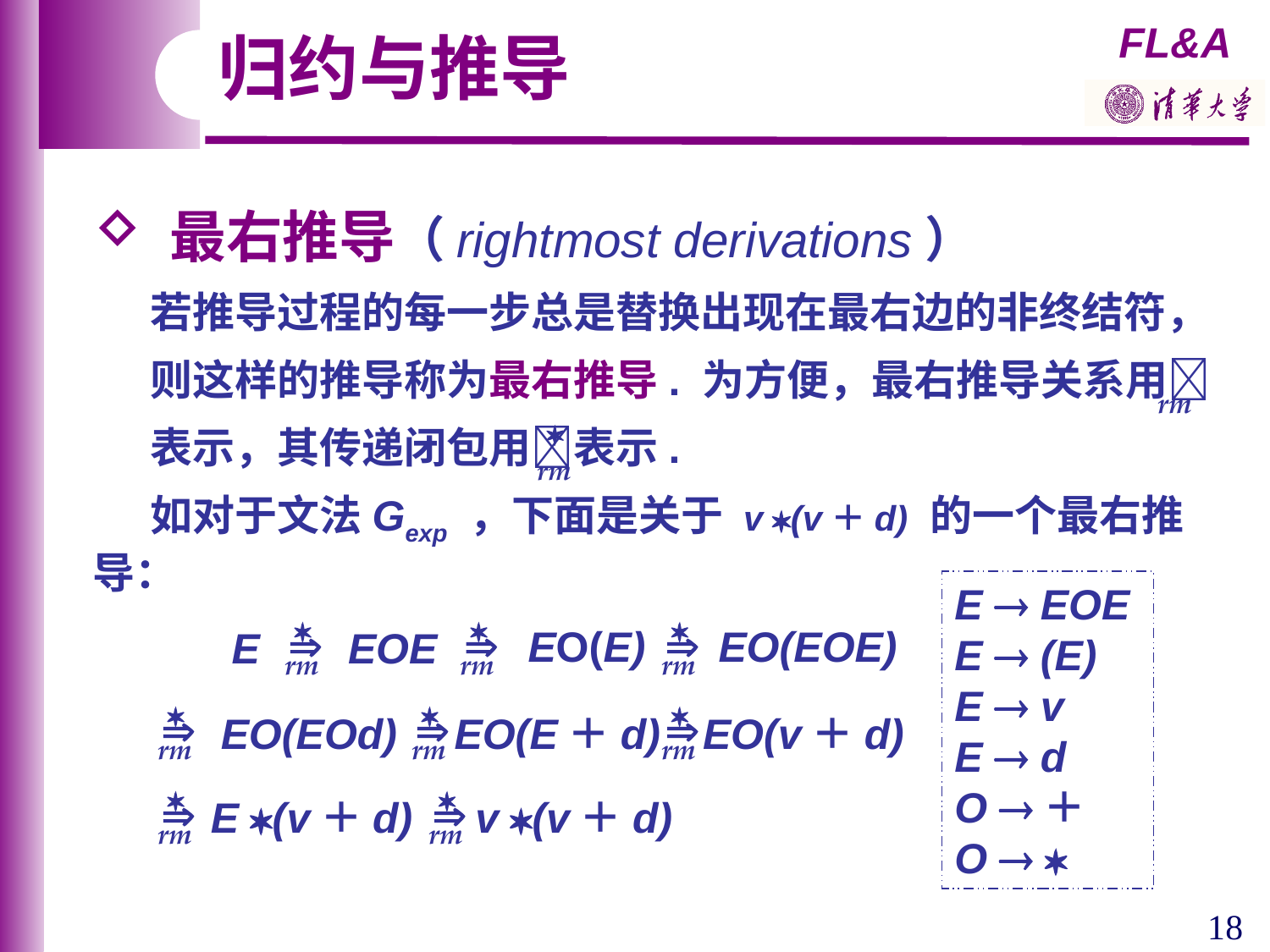

归约与推导
 最右推导（rightmost derivations）

     若推导过程的每一步总是替换出现在最右边的非终结符，

     则这样的推导称为最右推导. 为方便，最右推导关系用⇒

     表示，其传递闭包用⇒表示.

     如对于文法Gexp ，下面是关于 v ∗(v＋d) 的一个最右推导：
rm
∗
rm
E → EOE
E → (E)
E → v
E → d
O →＋
O → ∗

∗
⇒
rm
∗
⇒
rm
∗
⇒
rm
EO(E)
EO(EOE)
E
EOE
∗
⇒
rm
∗
⇒
rm
∗
⇒
rm
EO(EOd)
EO(E＋d)
EO(v＋d)
∗
⇒
rm
∗
⇒
rm
E ∗(v＋d)
v ∗(v＋d)
18